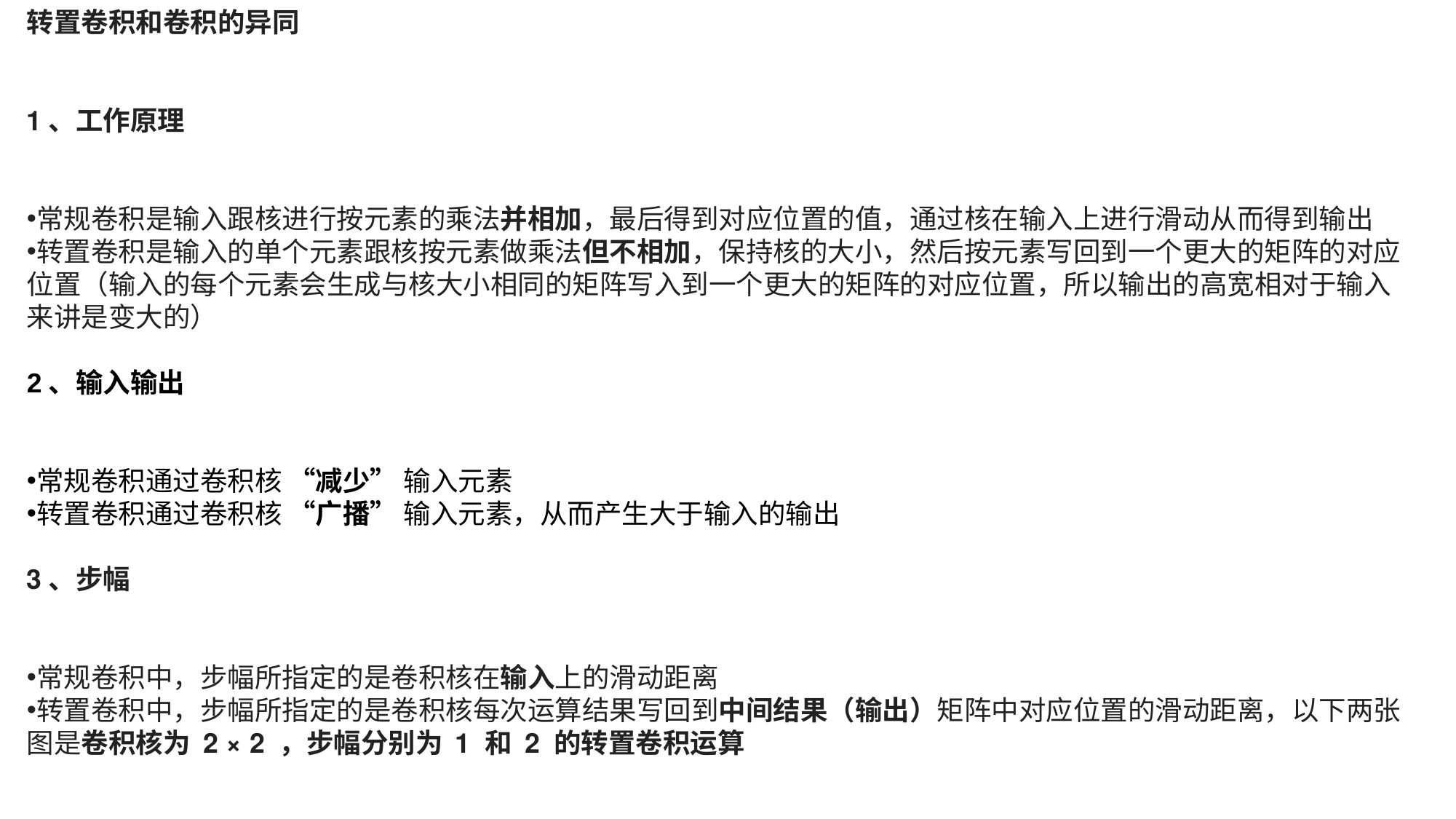

转置卷积和卷积的异同

1、工作原理

常规卷积是输入跟核进行按元素的乘法并相加，最后得到对应位置的值，通过核在输入上进行滑动从而得到输出
转置卷积是输入的单个元素跟核按元素做乘法但不相加，保持核的大小，然后按元素写回到一个更大的矩阵的对应位置（输入的每个元素会生成与核大小相同的矩阵写入到一个更大的矩阵的对应位置，所以输出的高宽相对于输入来讲是变大的）

2、输入输出

常规卷积通过卷积核 “减少” 输入元素
转置卷积通过卷积核 “广播” 输入元素，从而产生大于输入的输出

3、步幅

常规卷积中，步幅所指定的是卷积核在输入上的滑动距离
转置卷积中，步幅所指定的是卷积核每次运算结果写回到中间结果（输出）矩阵中对应位置的滑动距离，以下两张图是卷积核为 2 × 2 ，步幅分别为 1 和 2 的转置卷积运算